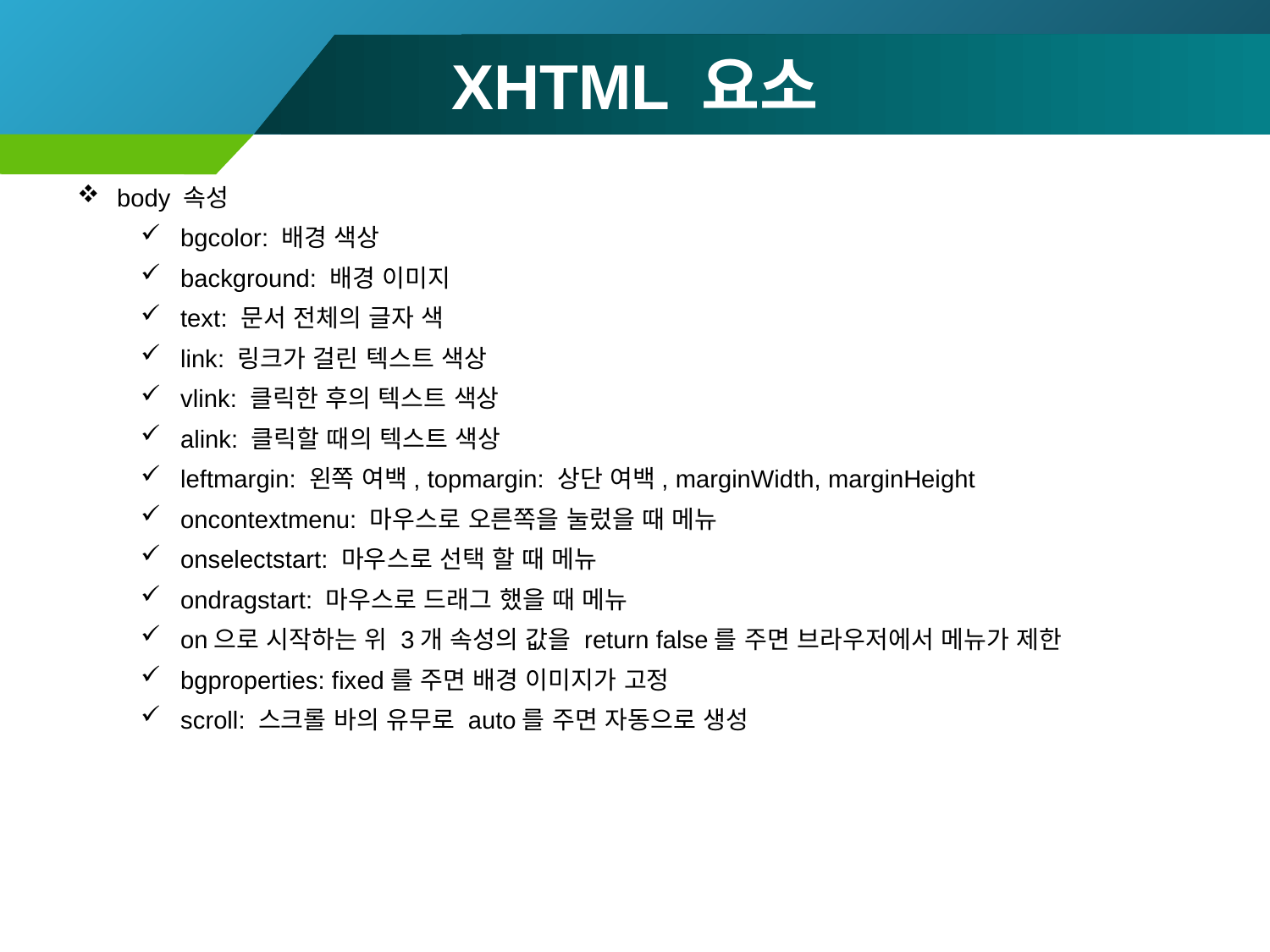

# XHTML 요소
body 속성
bgcolor: 배경 색상
background: 배경 이미지
text: 문서 전체의 글자 색
link: 링크가 걸린 텍스트 색상
vlink: 클릭한 후의 텍스트 색상
alink: 클릭할 때의 텍스트 색상
leftmargin: 왼쪽 여백, topmargin: 상단 여백, marginWidth, marginHeight
oncontextmenu: 마우스로 오른쪽을 눌렀을 때 메뉴
onselectstart: 마우스로 선택 할 때 메뉴
ondragstart: 마우스로 드래그 했을 때 메뉴
on으로 시작하는 위 3개 속성의 값을 return false를 주면 브라우저에서 메뉴가 제한
bgproperties: fixed를 주면 배경 이미지가 고정
scroll: 스크롤 바의 유무로 auto를 주면 자동으로 생성
32